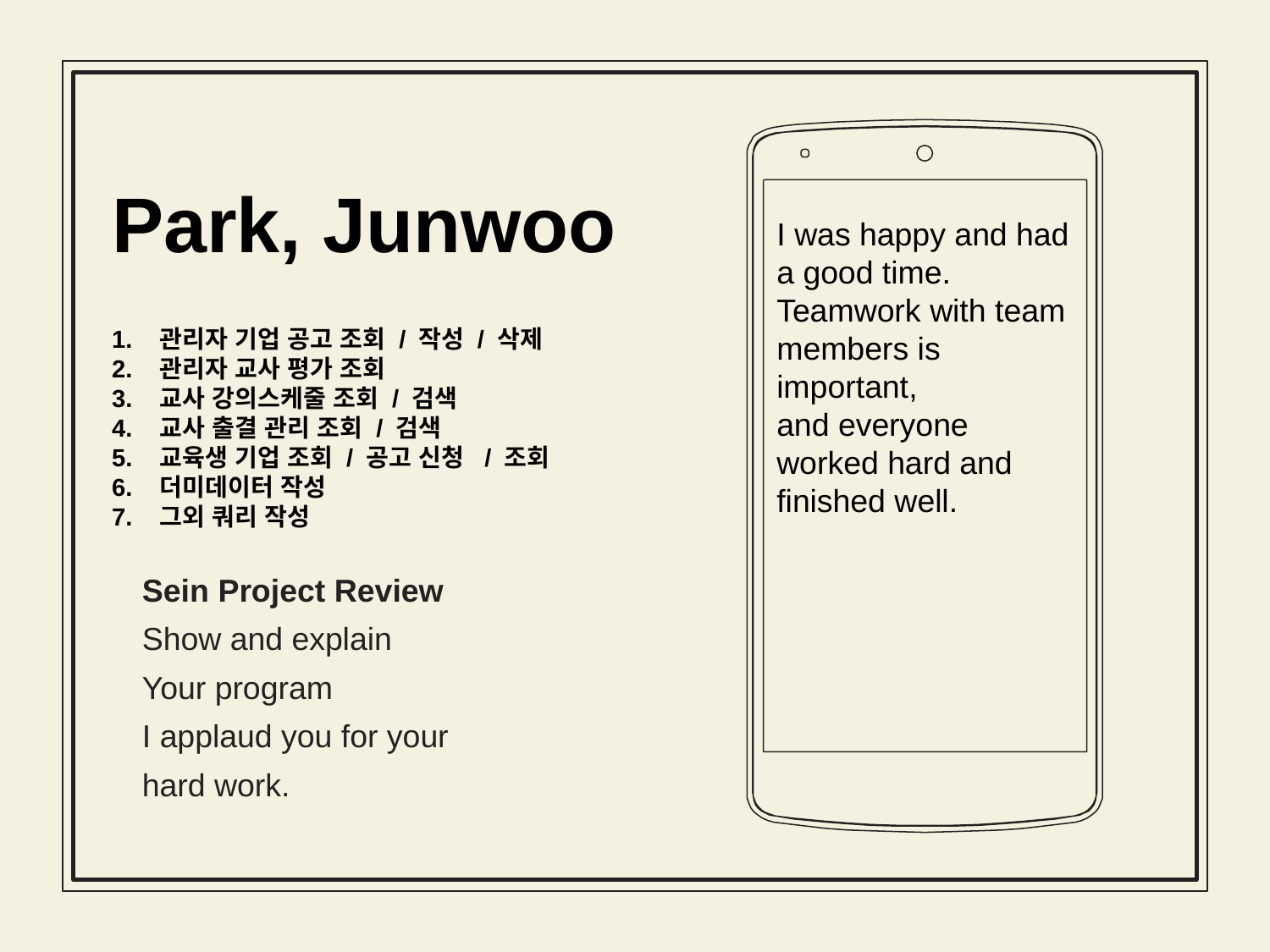

Park, Junwoo

I was happy and had a good time.
Teamwork with team members is important,
and everyone worked hard and finished well.
관리자 기업 공고 조회 / 작성 / 삭제
관리자 교사 평가 조회
교사 강의스케줄 조회 / 검색
교사 출결 관리 조회 / 검색
교육생 기업 조회 / 공고 신청  / 조회
더미데이터 작성
그외 쿼리 작성

Sein Project Review
Show and explain
Your program
I applaud you for your
hard work.